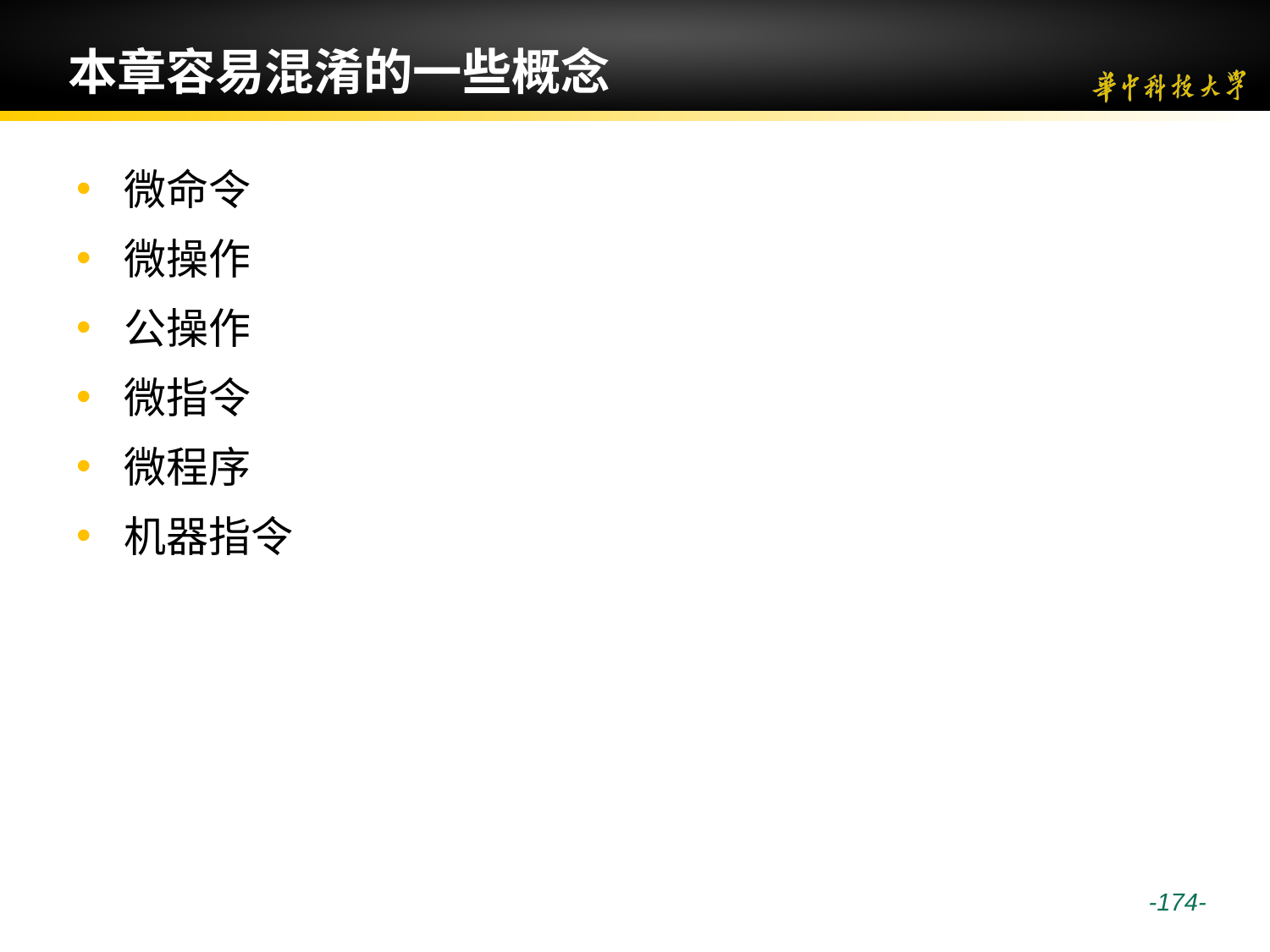

# 本章容易混淆的一些概念
微命令
微操作
公操作
微指令
微程序
机器指令
 -174-